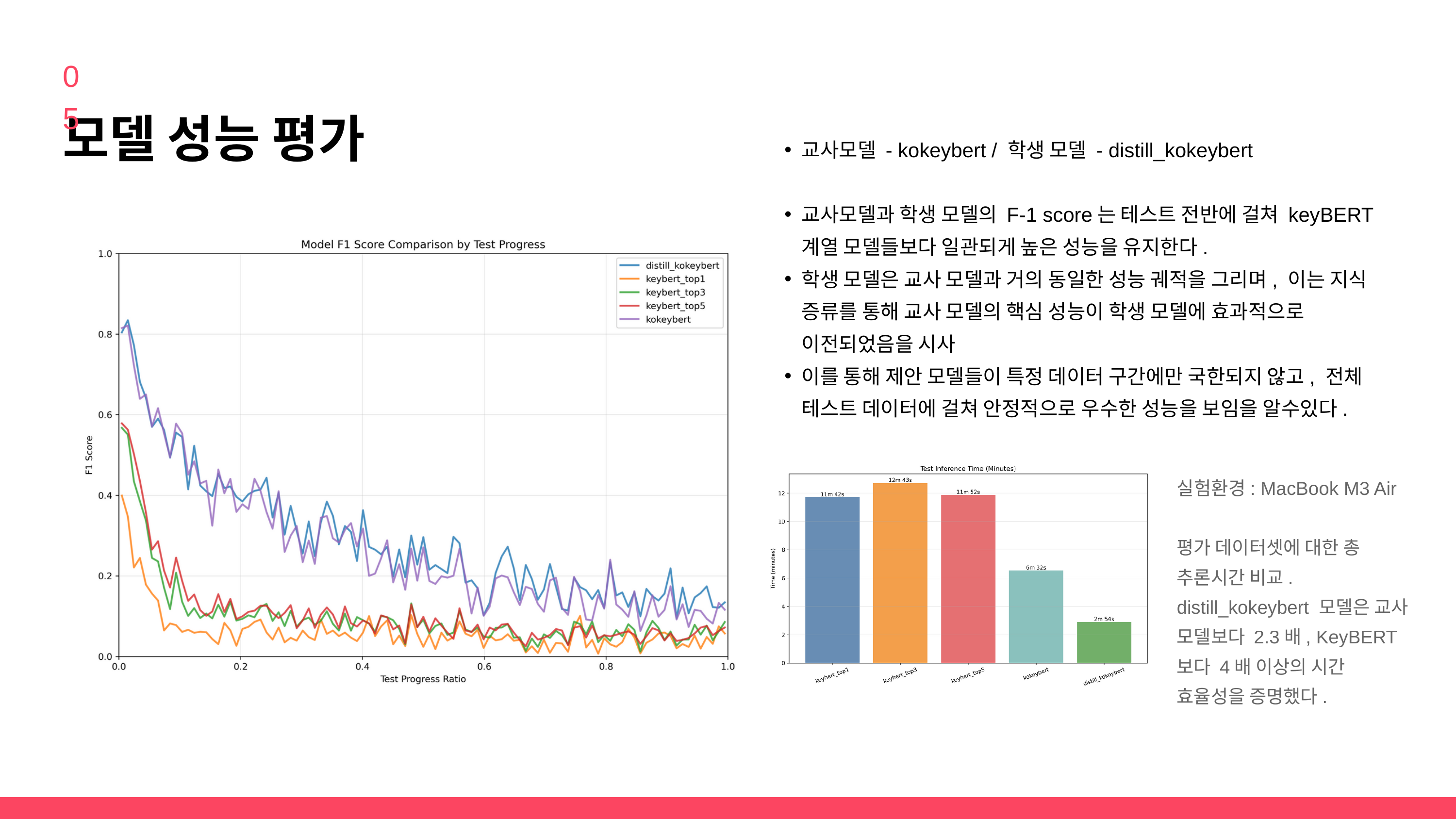

05
모델 성능 평가
교사모델 - kokeybert / 학생 모델 - distill_kokeybert

교사모델과 학생 모델의 F-1 score는 테스트 전반에 걸쳐 keyBERT 계열 모델들보다 일관되게 높은 성능을 유지한다.
학생 모델은 교사 모델과 거의 동일한 성능 궤적을 그리며, 이는 지식 증류를 통해 교사 모델의 핵심 성능이 학생 모델에 효과적으로 이전되었음을 시사
이를 통해 제안 모델들이 특정 데이터 구간에만 국한되지 않고, 전체 테스트 데이터에 걸쳐 안정적으로 우수한 성능을 보임을 알수있다.

실험환경: MacBook M3 Air

평가 데이터셋에 대한 총 추론시간 비교. distill_kokeybert 모델은 교사 모델보다 2.3배, KeyBERT보다 4배 이상의 시간 효율성을 증명했다.